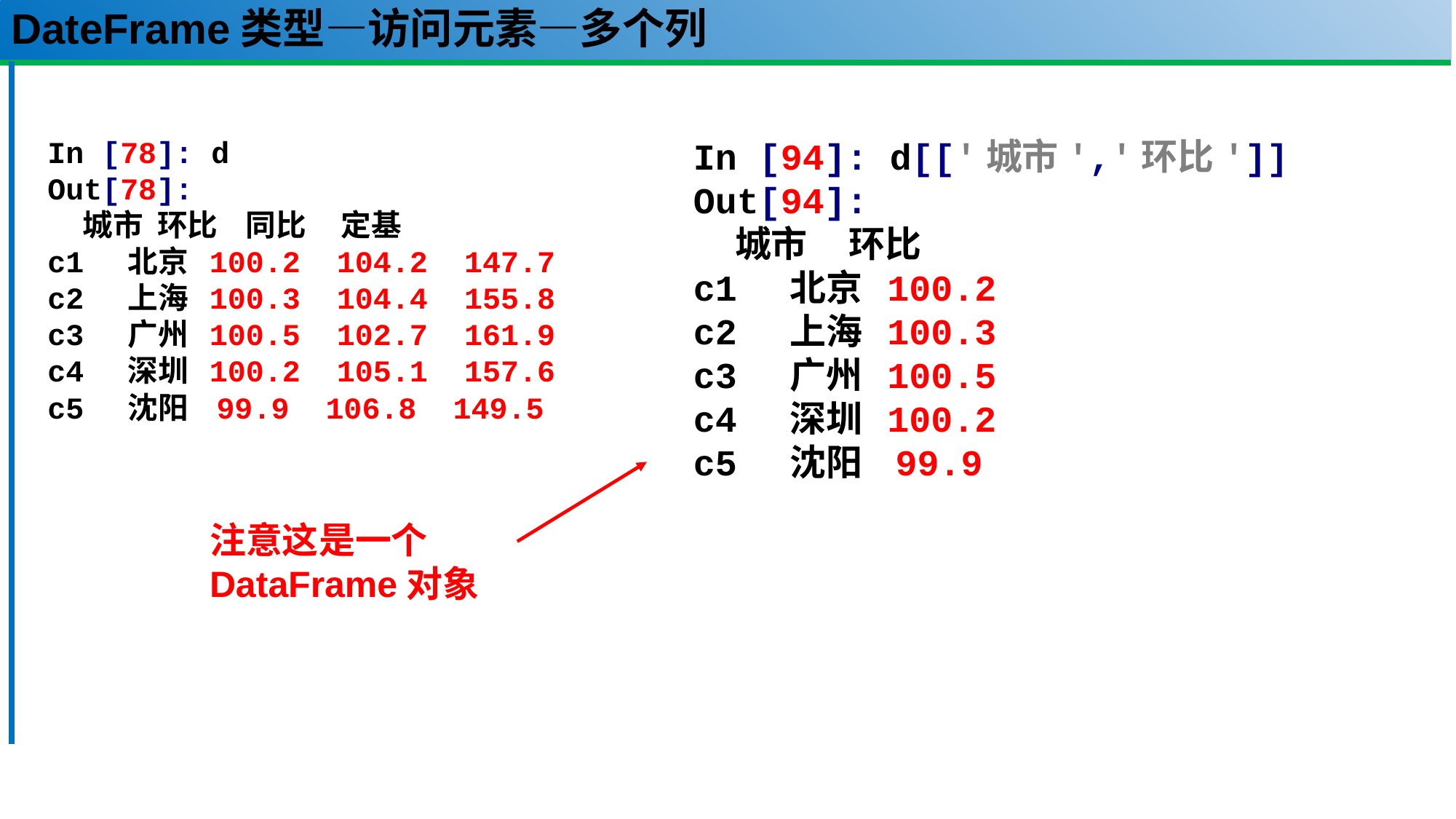

# DateFrame类型—访问元素—多个列
In [78]: d
Out[78]:
    城市  环比    同比     定基
c1  北京  100.2  104.2  147.7
c2  上海  100.3  104.4  155.8
c3  广州  100.5  102.7  161.9
c4  深圳  100.2  105.1  157.6
c5  沈阳   99.9  106.8  149.5
In [94]: d[['城市','环比']]
Out[94]:
    城市     环比
c1  北京  100.2
c2  上海  100.3
c3  广州  100.5
c4  深圳  100.2
c5  沈阳   99.9
注意这是一个DataFrame对象